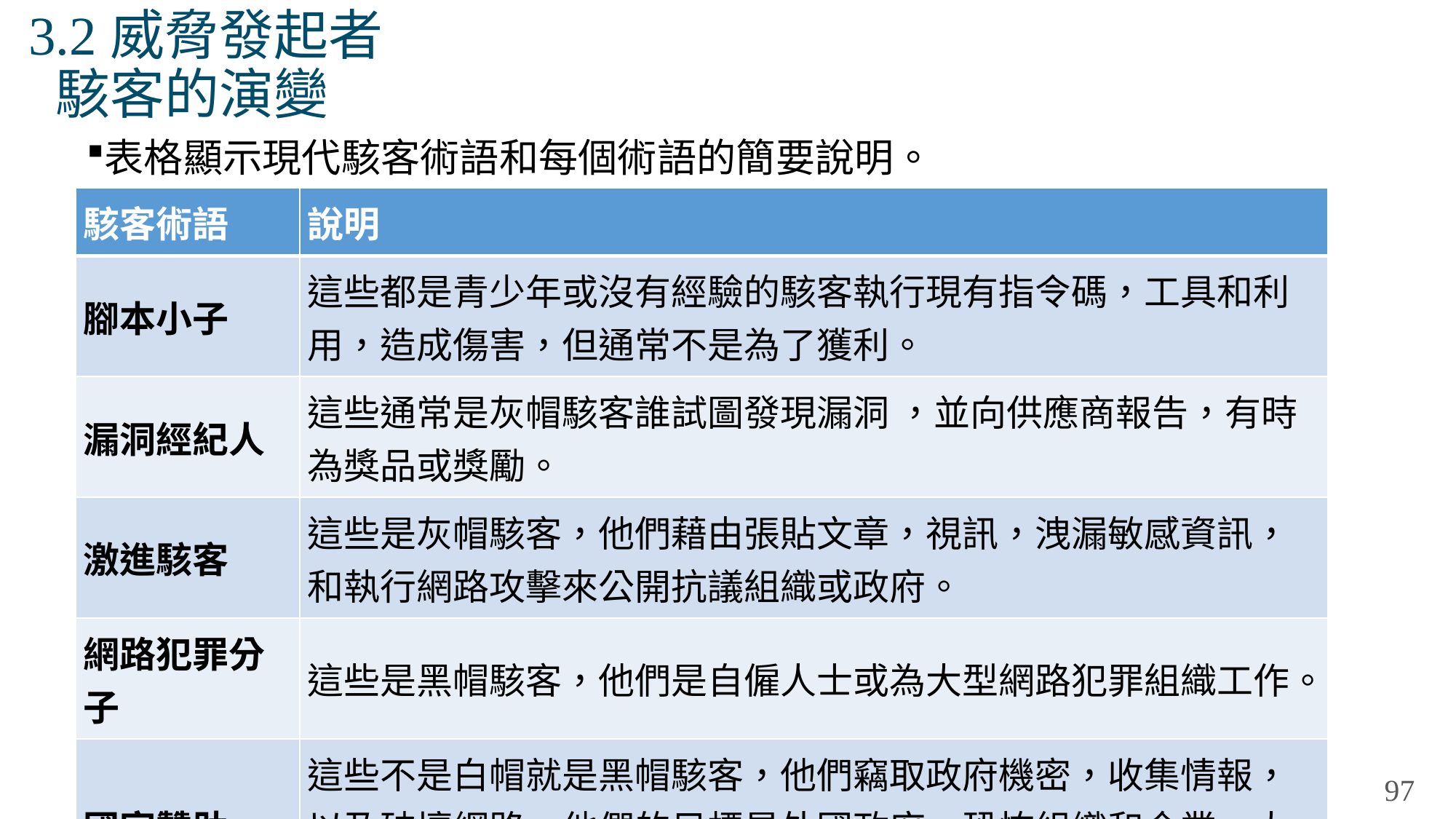

# 3.2威脅發起者 駭客的演變
表格顯示現代駭客術語和每個術語的簡要說明。
| 駭客術語 | 說明 |
| --- | --- |
| 腳本小子 | 這些都是青少年或沒有經驗的駭客執行現有指令碼，工具和利用，造成傷害，但通常不是為了獲利。 |
| 漏洞經紀人 | 這些通常是灰帽駭客誰試圖發現漏洞 ，並向供應商報告，有時為獎品或獎勵。 |
| 激進駭客 | 這些是灰帽駭客，他們藉由張貼文章，視訊，洩漏敏感資訊，和執行網路攻擊來公開抗議組織或政府。 |
| 網路犯罪分子 | 這些是黑帽駭客，他們是自僱人士或為大型網路犯罪組織工作。 |
| 國家贊助 | 這些不是白帽就是黑帽駭客，他們竊取政府機密，收集情報，以及破壞網路。他們的目標是外國政府，恐怖組織和企業。大多數國家在世界上參與一定程度上的國家贊助入侵。 |
97